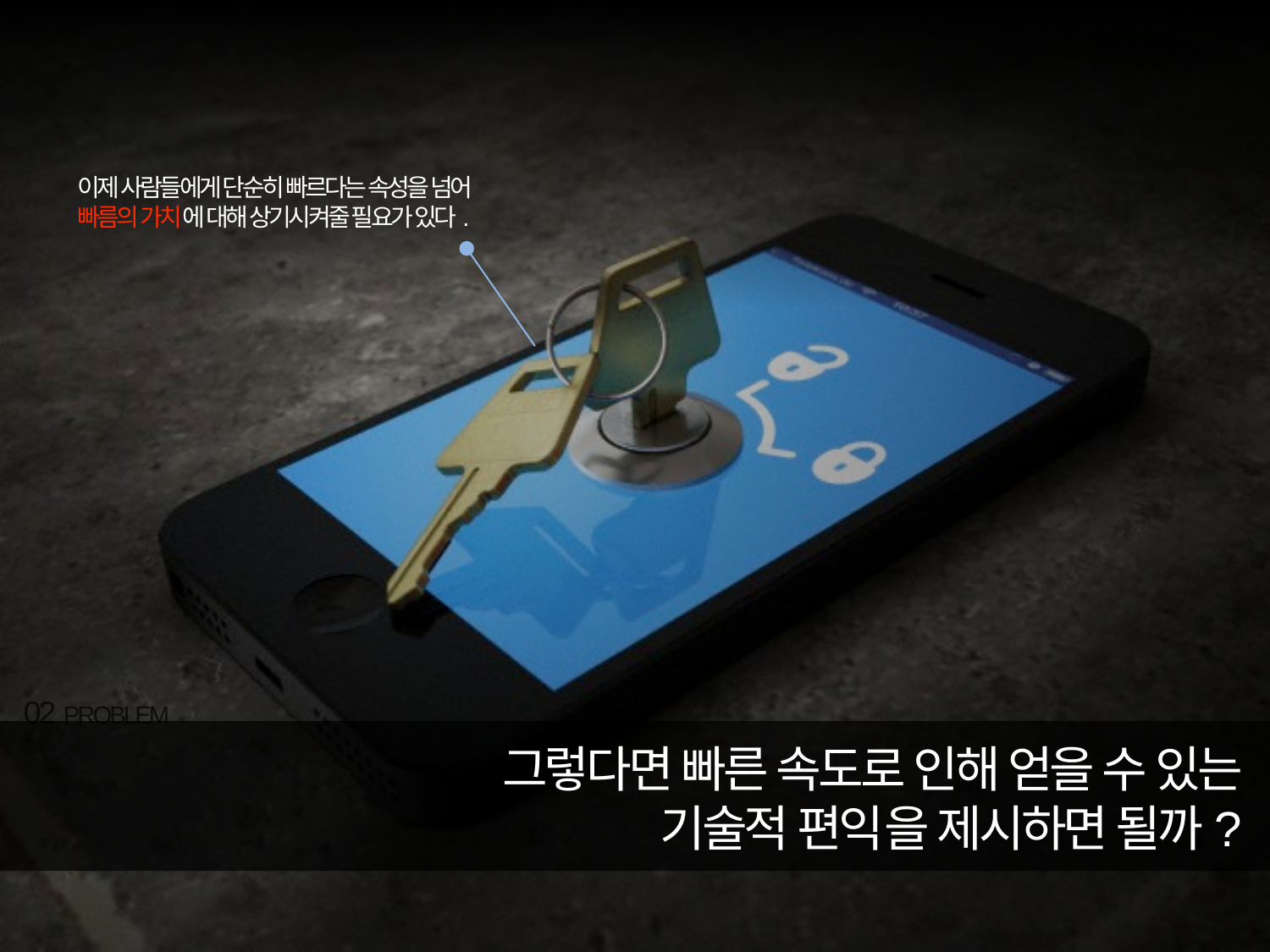

이제 사람들에게 단순히 빠르다는 속성을 넘어
빠름의 가치에 대해 상기시켜줄 필요가 있다.

02 PROBLEM

그렇다면 빠른 속도로 인해 얻을 수 있는
기술적 편익을 제시하면 될까?